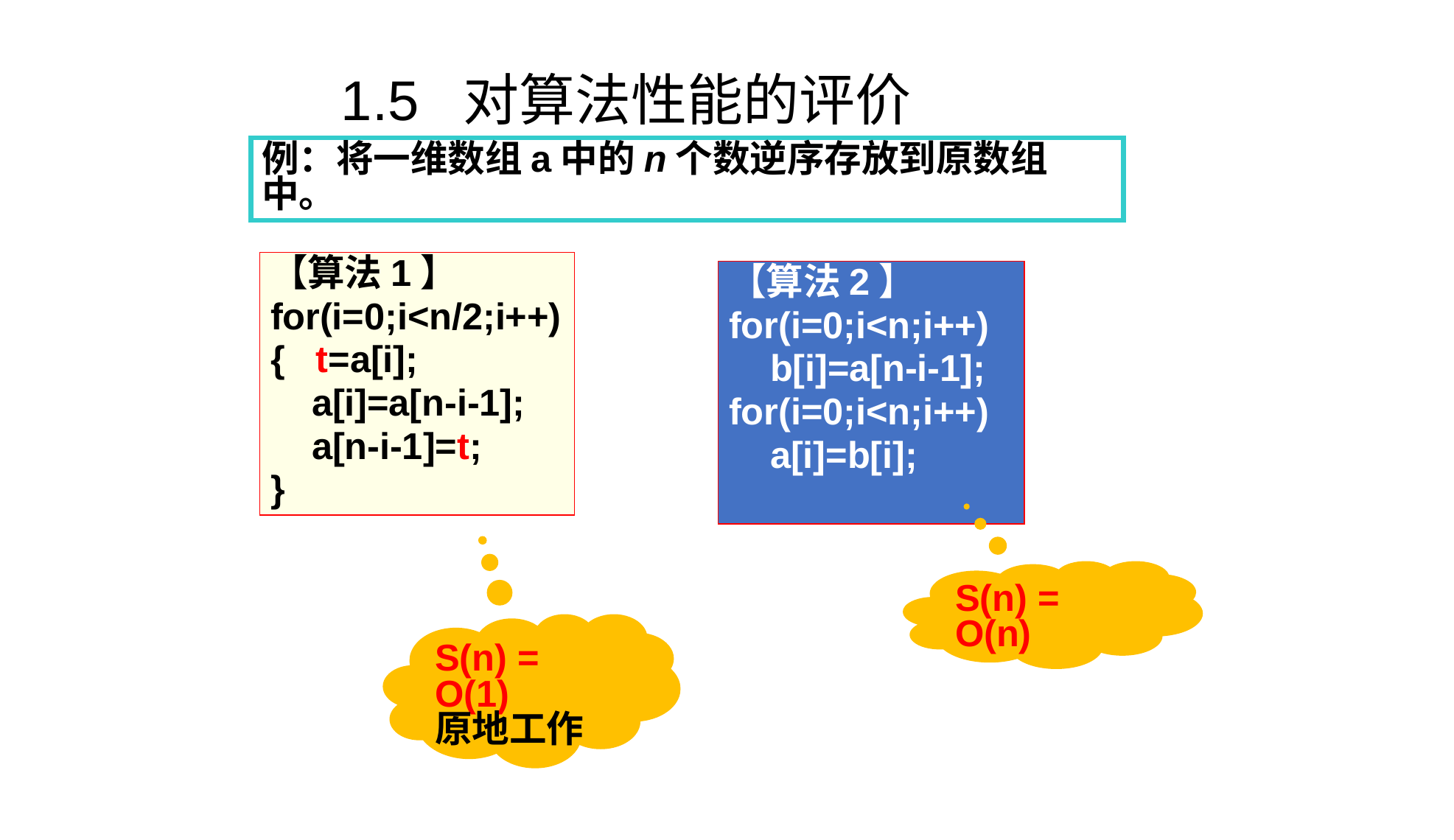

1.5  对算法性能的评价
例：将一维数组a中的n个数逆序存放到原数组中。
【算法1】
for(i=0;i<n/2;i++)
{   t=a[i];
    a[i]=a[n-i-1];
    a[n-i-1]=t;
}
【算法2】
for(i=0;i<n;i++)
    b[i]=a[n-i-1];
for(i=0;i<n;i++)
    a[i]=b[i];

S(n) = O(n)
S(n) = O(1)
原地工作